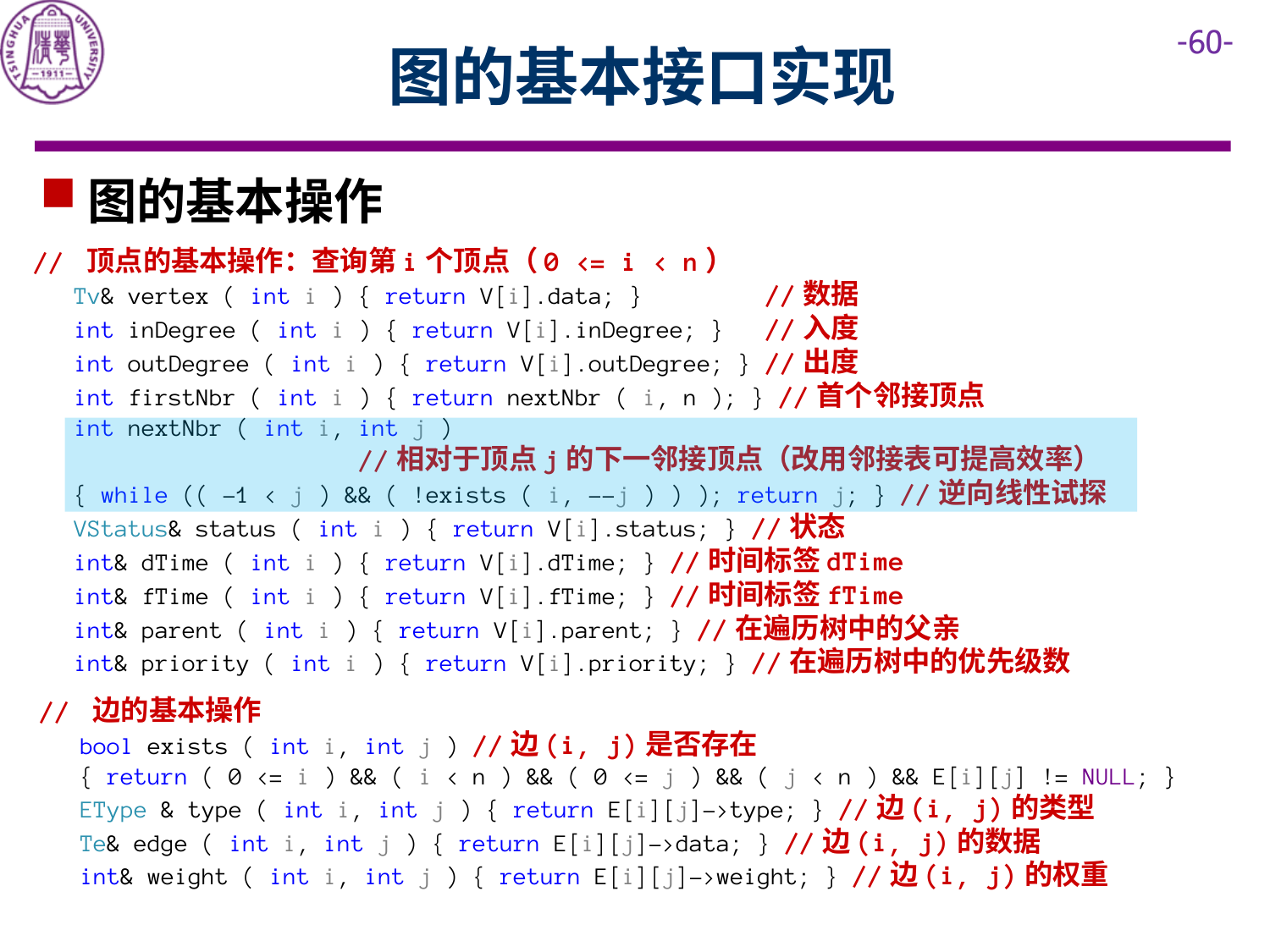

# 图的基本接口实现
图的基本操作
// 顶点的基本操作：查询第i个顶点（0 <= i < n）
   Tv& vertex ( int i ) { return V[i].data; }         //数据
   int inDegree ( int i ) { return V[i].inDegree; }   //入度
   int outDegree ( int i ) { return V[i].outDegree; } //出度
   int firstNbr ( int i ) { return nextNbr ( i, n ); } //首个邻接顶点
   int nextNbr ( int i, int j )
                        //相对于顶点j的下一邻接顶点（改用邻接表可提高效率）
   { while (( -1 < j ) && ( !exists ( i, --j ) ) ); return j; } //逆向线性试探
   VStatus& status ( int i ) { return V[i].status; } //状态
   int& dTime ( int i ) { return V[i].dTime; } //时间标签dTime
   int& fTime ( int i ) { return V[i].fTime; } //时间标签fTime
   int& parent ( int i ) { return V[i].parent; } //在遍历树中的父亲
   int& priority ( int i ) { return V[i].priority; } //在遍历树中的优先级数

// 边的基本操作
   bool exists ( int i, int j ) //边(i, j)是否存在
   { return ( 0 <= i ) && ( i < n ) && ( 0 <= j ) && ( j < n ) && E[i][j] != NULL; }
   EType & type ( int i, int j ) { return E[i][j]->type; } //边(i, j)的类型
   Te& edge ( int i, int j ) { return E[i][j]->data; } //边(i, j)的数据
   int& weight ( int i, int j ) { return E[i][j]->weight; } //边(i, j)的权重